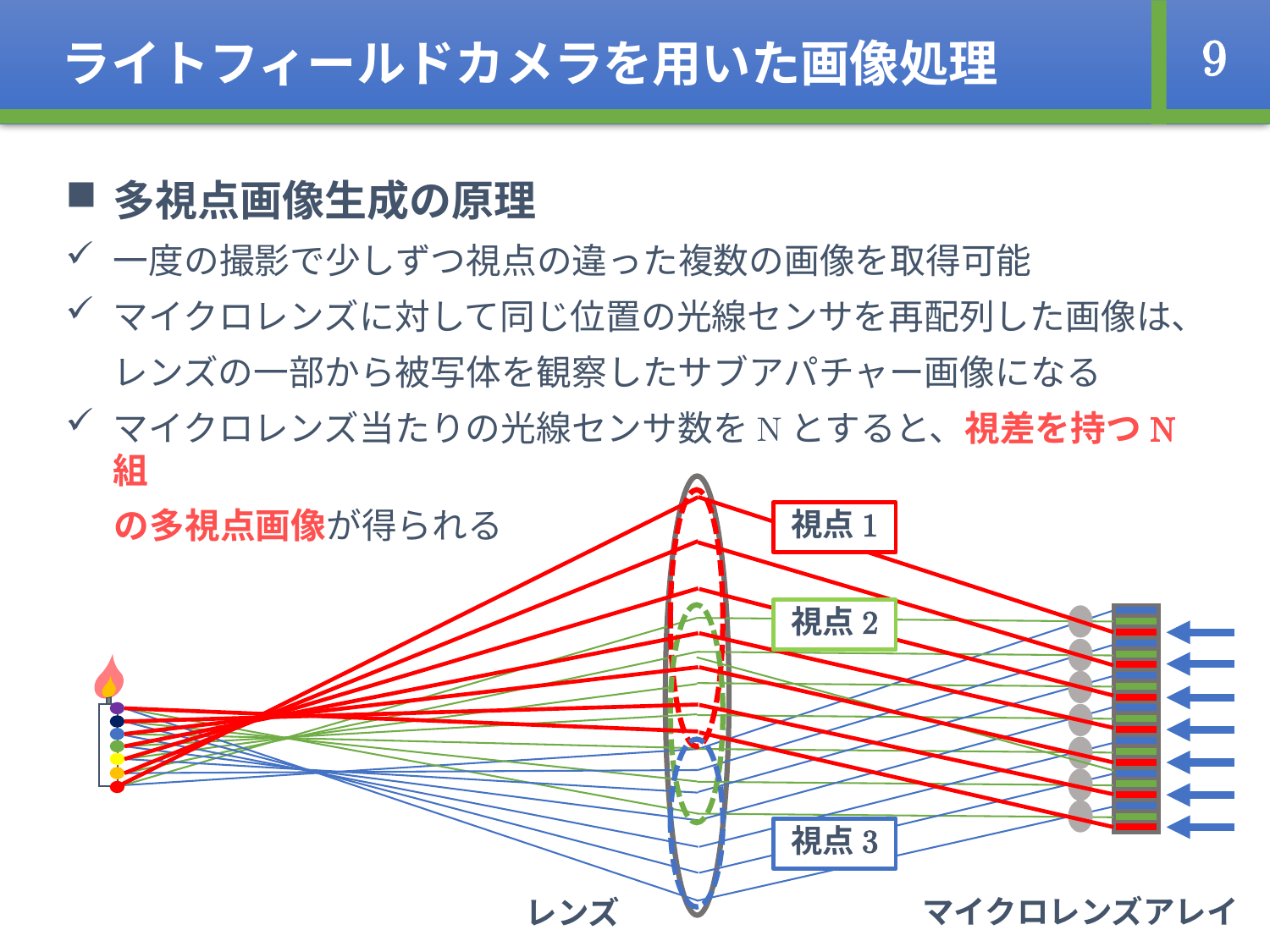

ライトフィールドカメラを用いた画像処理
9

多視点画像生成の原理
一度の撮影で少しずつ視点の違った複数の画像を取得可能
マイクロレンズに対して同じ位置の光線センサを再配列した画像は、
     レンズの一部から被写体を観察したサブアパチャー画像になる
マイクロレンズ当たりの光線センサ数をNとすると、視差を持つN組
     の多視点画像が得られる

視点1
視点2

視点3

マイクロレンズアレイ
レンズ